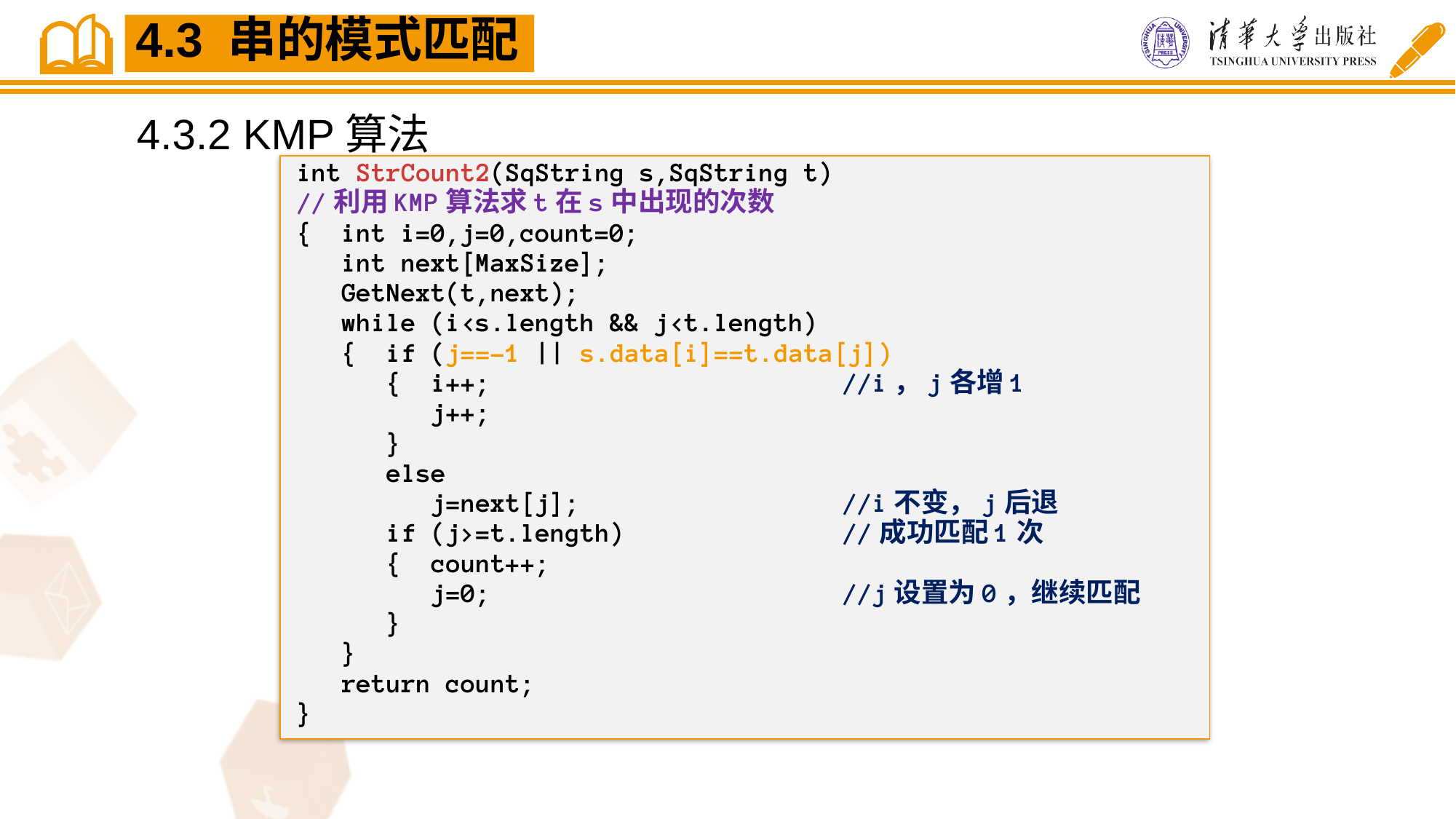

4.3 串的模式匹配
4.3.2 KMP算法
int StrCount2(SqString s,SqString t)
//利用KMP算法求t在s中出现的次数
{  int i=0,j=0,count=0;
   int next[MaxSize];
   GetNext(t,next);
   while (i<s.length && j<t.length)
   {  if (j==-1 || s.data[i]==t.data[j])
      {  i++;				//i，j各增1
         j++;
      }
      else
         j=next[j]; 			//i不变，j后退
      if (j>=t.length)		//成功匹配1次
      {  count++;
         j=0;				//j设置为0，继续匹配
      }
   }
   return count;
}